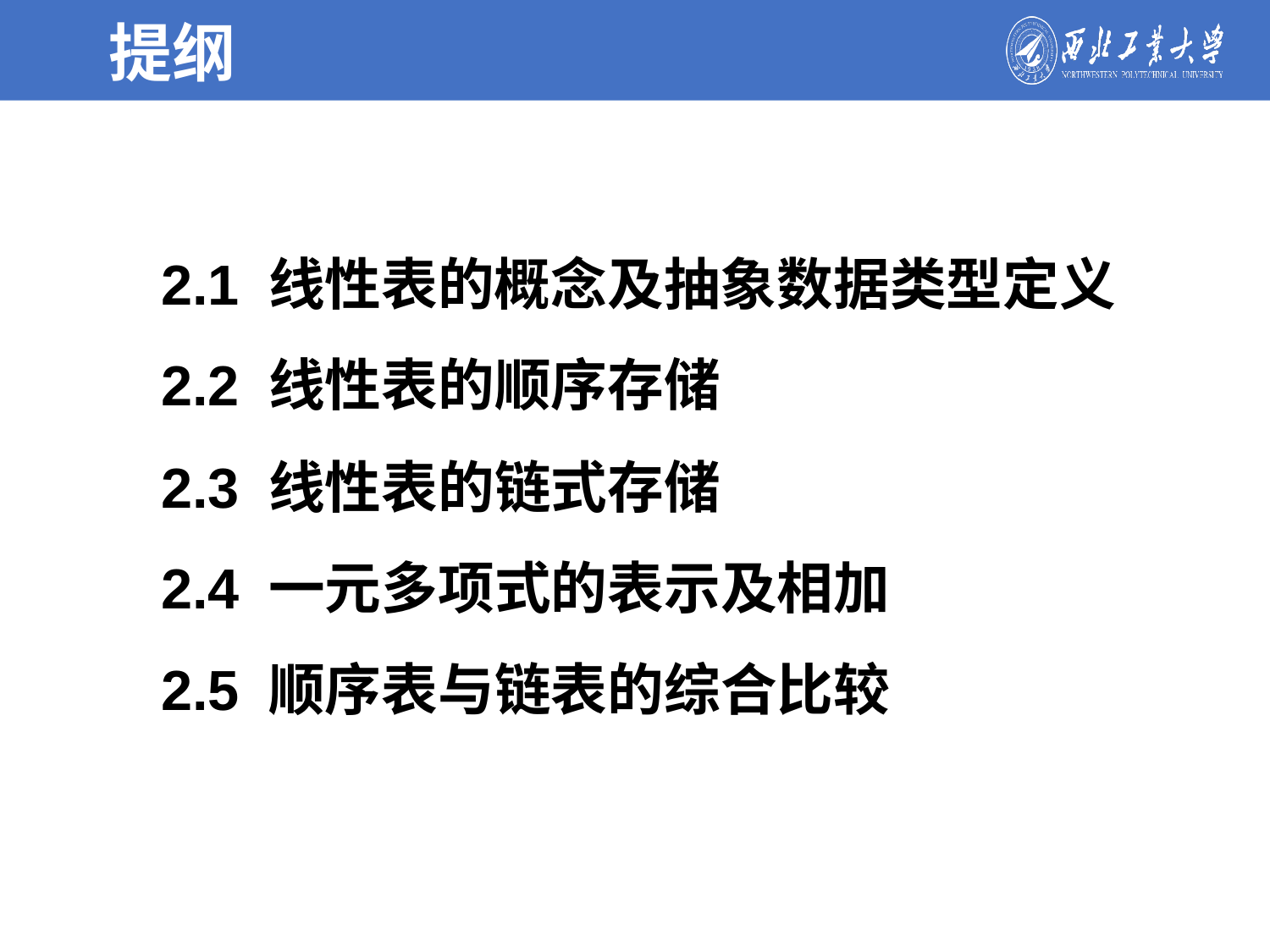

提纲
2.1 线性表的概念及抽象数据类型定义
2.2 线性表的顺序存储
2.3 线性表的链式存储
2.4 一元多项式的表示及相加
2.5 顺序表与链表的综合比较
4